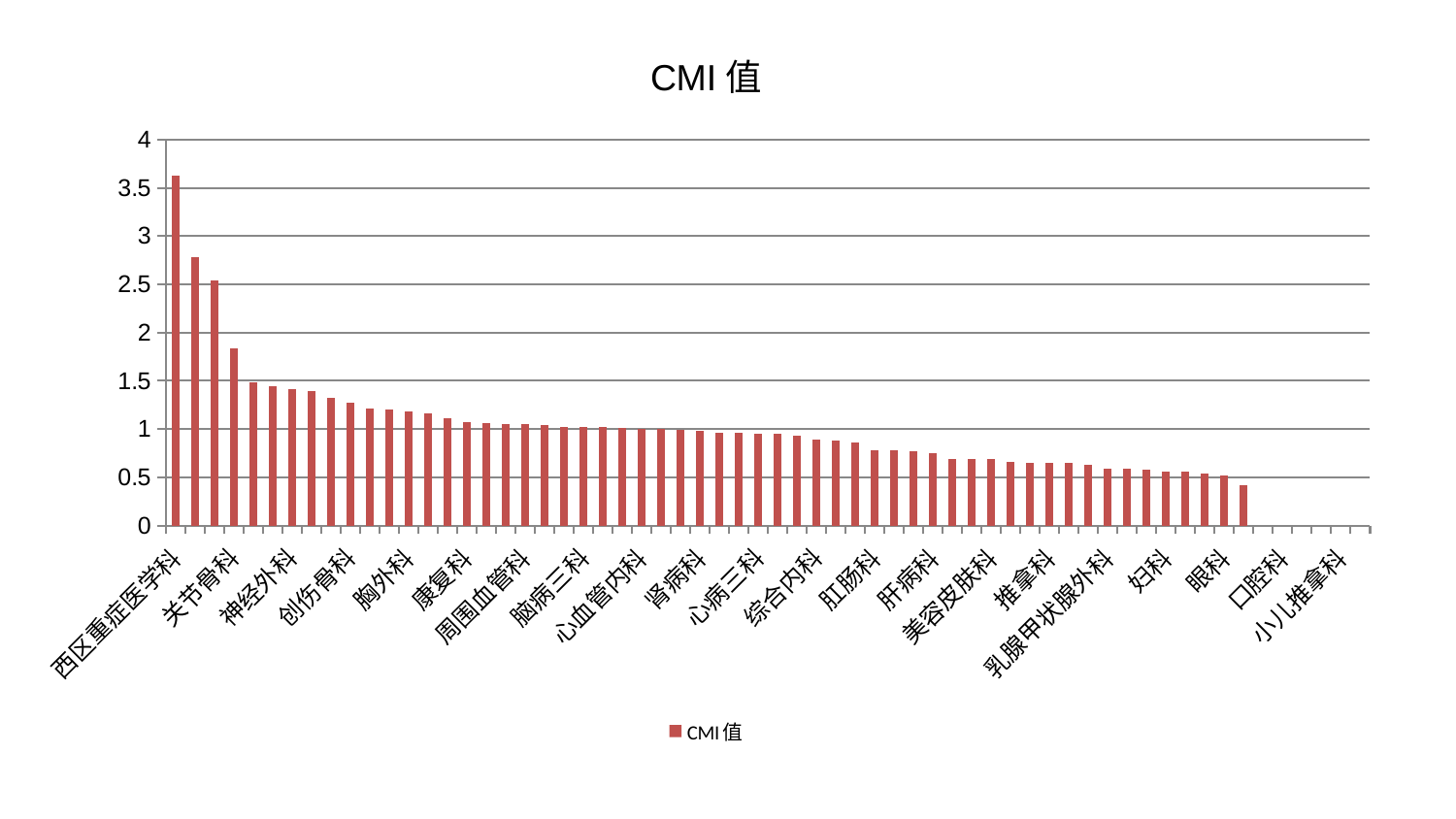

### Chart: CMI值

| Category | CMI值 |
|---|---|
| 西区重症医学科 | 3.63049019607843 |
| 重症医学科 | 2.78266811279827 |
| 东区重症医学科 | 2.54178272980501 |
| 关节骨科 | 1.84080631025416 |
| 脊柱骨科 | 1.48108167770419 |
| 微创骨科 | 1.43883495145631 |
| 神经外科 | 1.41227598566308 |
| 骨科 | 1.39596347143908 |
| 运动损伤骨科 | 1.32690633869442 |
| 创伤骨科 | 1.26931034482759 |
| 小儿骨科 | 1.21354644149578 |
| 显微骨科 | 1.20516387959866 |
| 胸外科 | 1.18435483870968 |
| 肝胆外科 | 1.1662030075188 |
| 老年医学科 | 1.11274047186933 |
| 康复科 | 1.07486761710794 |
| 心病一科 | 1.05747474747475 |
| 血液科 | 1.04916617033949 |
| 周围血管科 | 1.04699070764832 |
| 心病四科 | 1.03863898500577 |
| 脑病一科 | 1.02407118055556 |
| 脑病三科 | 1.0212037037037 |
| 心病二科 | 1.02117298578199 |
| 东区肾病科 | 1.01349869451697 |
| 心血管内科 | 0.998908860224149 |
| 神经内科 | 0.997186495176849 |
| 肾脏内科 | 0.995658536585366 |
| 肾病科 | 0.985015576323988 |
| 中医经典科 | 0.958424507658643 |
| 医院 | 0.956515238389273 |
| 心病三科 | 0.95438105489774 |
| 呼吸内科 | 0.94907965970611 |
| 脑病二科 | 0.927996219281663 |
| 综合内科 | 0.890124688279302 |
| 内分泌科 | 0.880090634441087 |
| 泌尿外科 | 0.862298136645962 |
| 肛肠科 | 0.781070652173913 |
| 针灸科 | 0.77628664495114 |
| 普通外科 | 0.774450127877238 |
| 肝病科 | 0.751708683473389 |
| 脾胃病科 | 0.6872265625 |
| 脾胃科消化科合并 | 0.6872265625 |
| 美容皮肤科 | 0.686020408163265 |
| 产科 | 0.656848635235732 |
| 儿科 | 0.651511075949367 |
| 推拿科 | 0.650697115384615 |
| 消化内科 | 0.64639834881321 |
| 风湿病科 | 0.624791524265209 |
| 乳腺甲状腺外科 | 0.592733303847855 |
| 皮肤科 | 0.585127610208817 |
| 耳鼻喉科 | 0.580844793713163 |
| 妇科 | 0.562582582582583 |
| 妇科妇二科合并 | 0.562582582582583 |
| 妇二科 | 0.535398512221042 |
| 眼科 | 0.519600912200684 |
| 肿瘤内科 | 0.415980985306828 |
| 男科 | None |
| 口腔科 | None |
| 中医外治中心 | None |
| 治未病中心 | None |
| 小儿推拿科 | None |
| 身心医学科 | None |
2